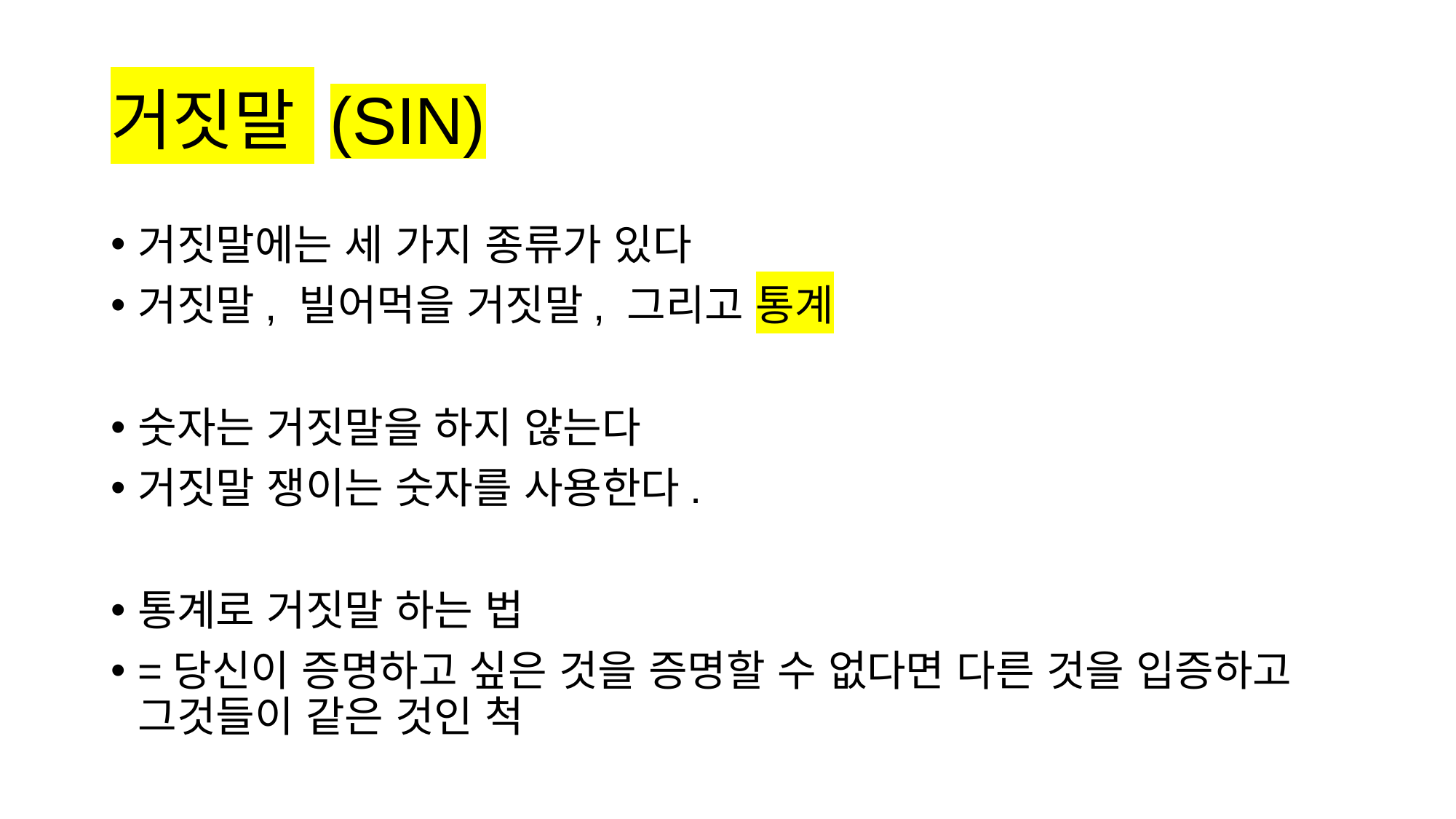

# 거짓말 (SIN)
거짓말에는 세 가지 종류가 있다
거짓말, 빌어먹을 거짓말, 그리고 통계

숫자는 거짓말을 하지 않는다
거짓말 쟁이는 숫자를 사용한다.

통계로 거짓말 하는 법
=당신이 증명하고 싶은 것을 증명할 수 없다면 다른 것을 입증하고 그것들이 같은 것인 척